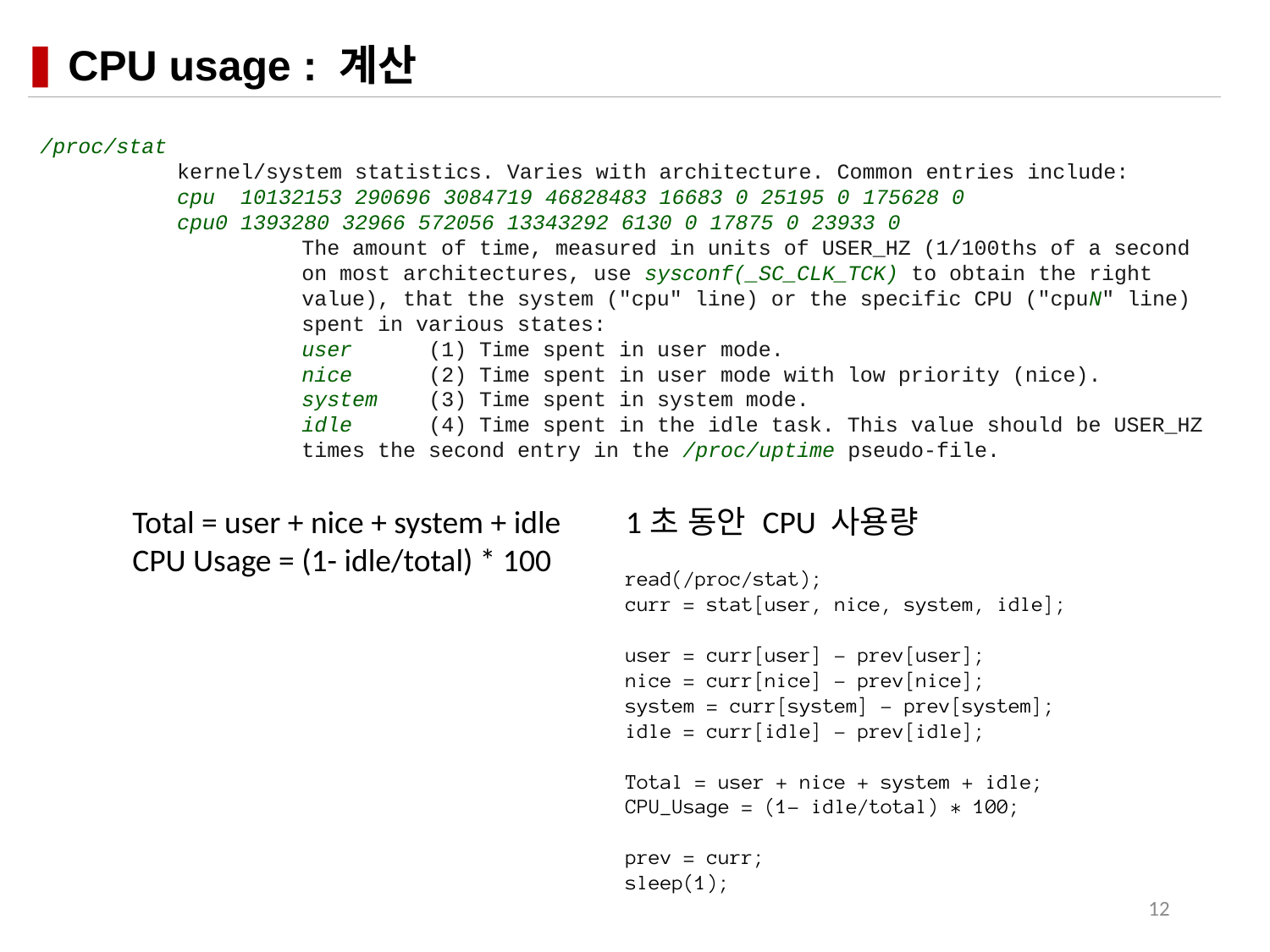

# CPU usage : 계산
/proc/stat
	kernel/system statistics. Varies with architecture. Common entries include:
	cpu  10132153 290696 3084719 46828483 16683 0 25195 0 175628 0
	cpu0 1393280 32966 572056 13343292 6130 0 17875 0 23933 0
	The amount of time, measured in units of USER_HZ (1/100ths of a second on most architectures, use sysconf(_SC_CLK_TCK) to obtain the right value), that the system ("cpu" line) or the specific CPU ("cpuN" line) spent in various states:
user 	(1) Time spent in user mode.
nice 	(2) Time spent in user mode with low priority (nice).
system 	(3) Time spent in system mode.
idle 	(4) Time spent in the idle task. This value should be USER_HZ times the second entry in the /proc/uptime pseudo-file.

Total = user + nice + system + idle
CPU Usage = (1- idle/total) * 100
1초 동안 CPU 사용량

read(/proc/stat);
curr = stat[user, nice, system, idle];

user = curr[user] – prev[user];
nice = curr[nice] – prev[nice];
system = curr[system] – prev[system];
idle = curr[idle] – prev[idle];

Total = user + nice + system + idle;
CPU_Usage = (1- idle/total) * 100;

prev = curr;
sleep(1);
12